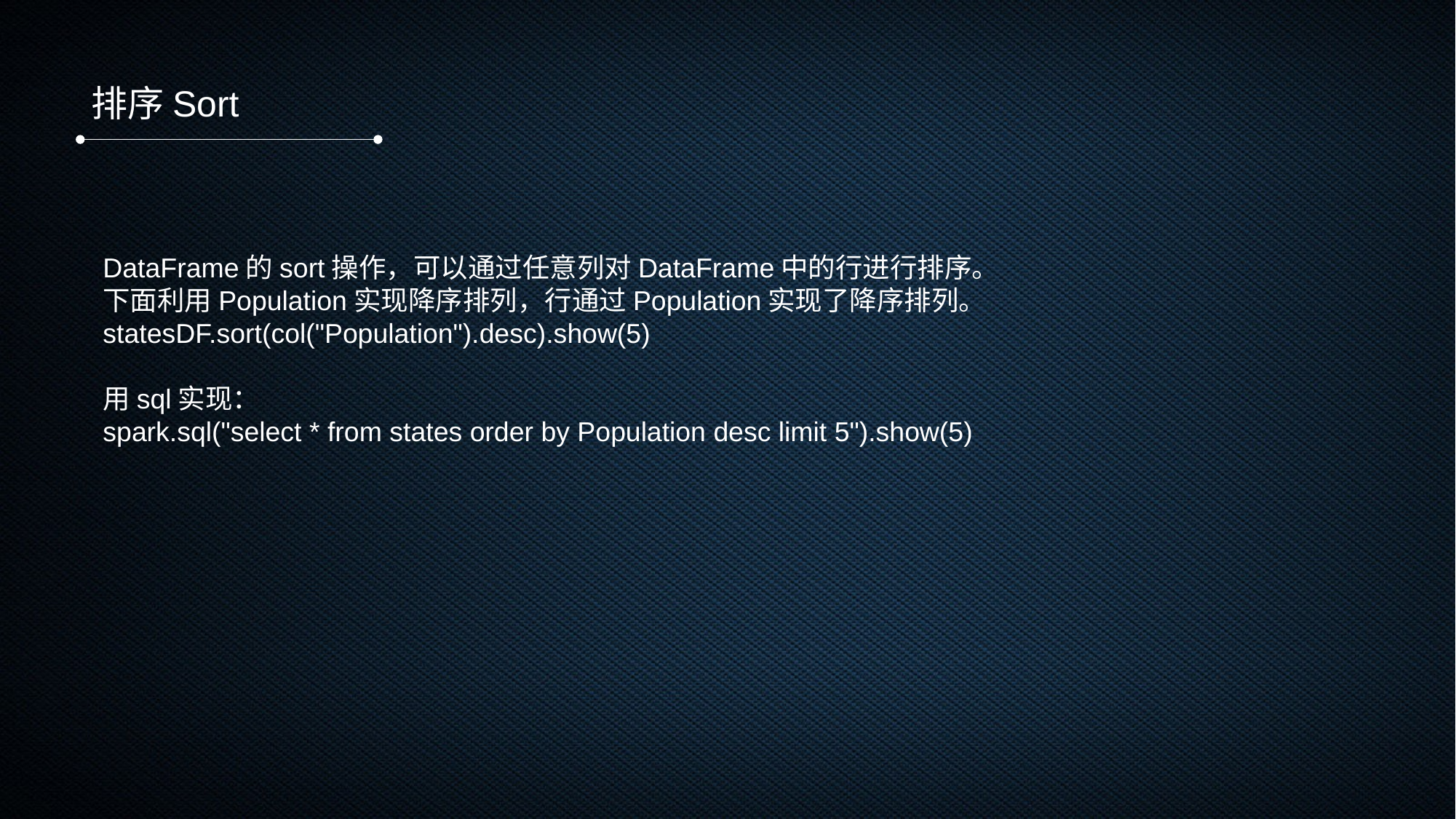

排序Sort
DataFrame的sort操作，可以通过任意列对DataFrame中的行进行排序。
下面利用Population实现降序排列，行通过Population实现了降序排列。
statesDF.sort(col("Population").desc).show(5)

用sql实现：
spark.sql("select * from states order by Population desc limit 5").show(5)